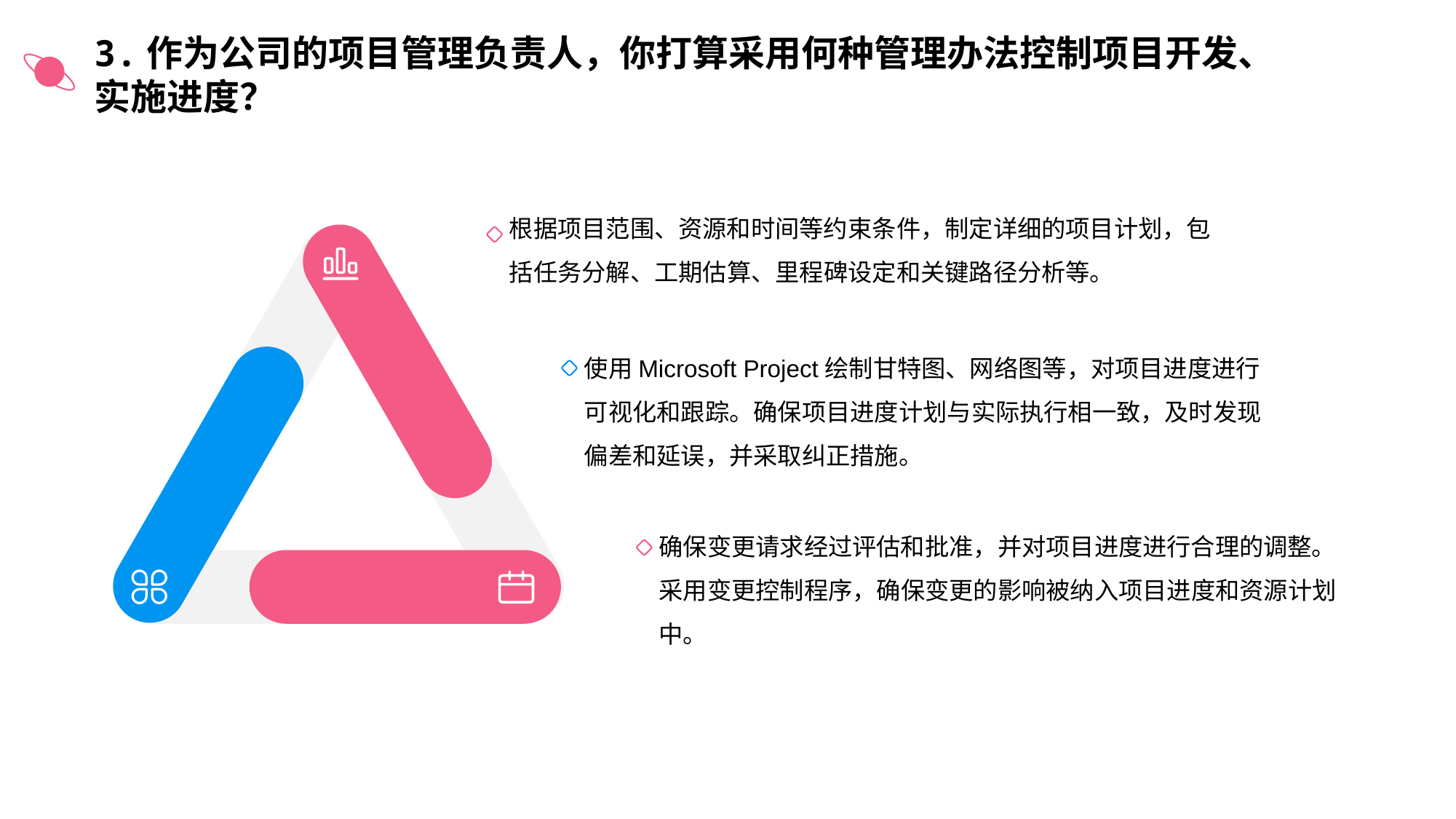

3.作为公司的项目管理负责人，你打算采用何种管理办法控制项目开发、实施进度？

根据项目范围、资源和时间等约束条件，制定详细的项目计划，包括任务分解、工期估算、里程碑设定和关键路径分析等。

使用Microsoft Project绘制甘特图、网络图等，对项目进度进行可视化和跟踪。确保项目进度计划与实际执行相一致，及时发现偏差和延误，并采取纠正措施。

确保变更请求经过评估和批准，并对项目进度进行合理的调整。采用变更控制程序，确保变更的影响被纳入项目进度和资源计划中。